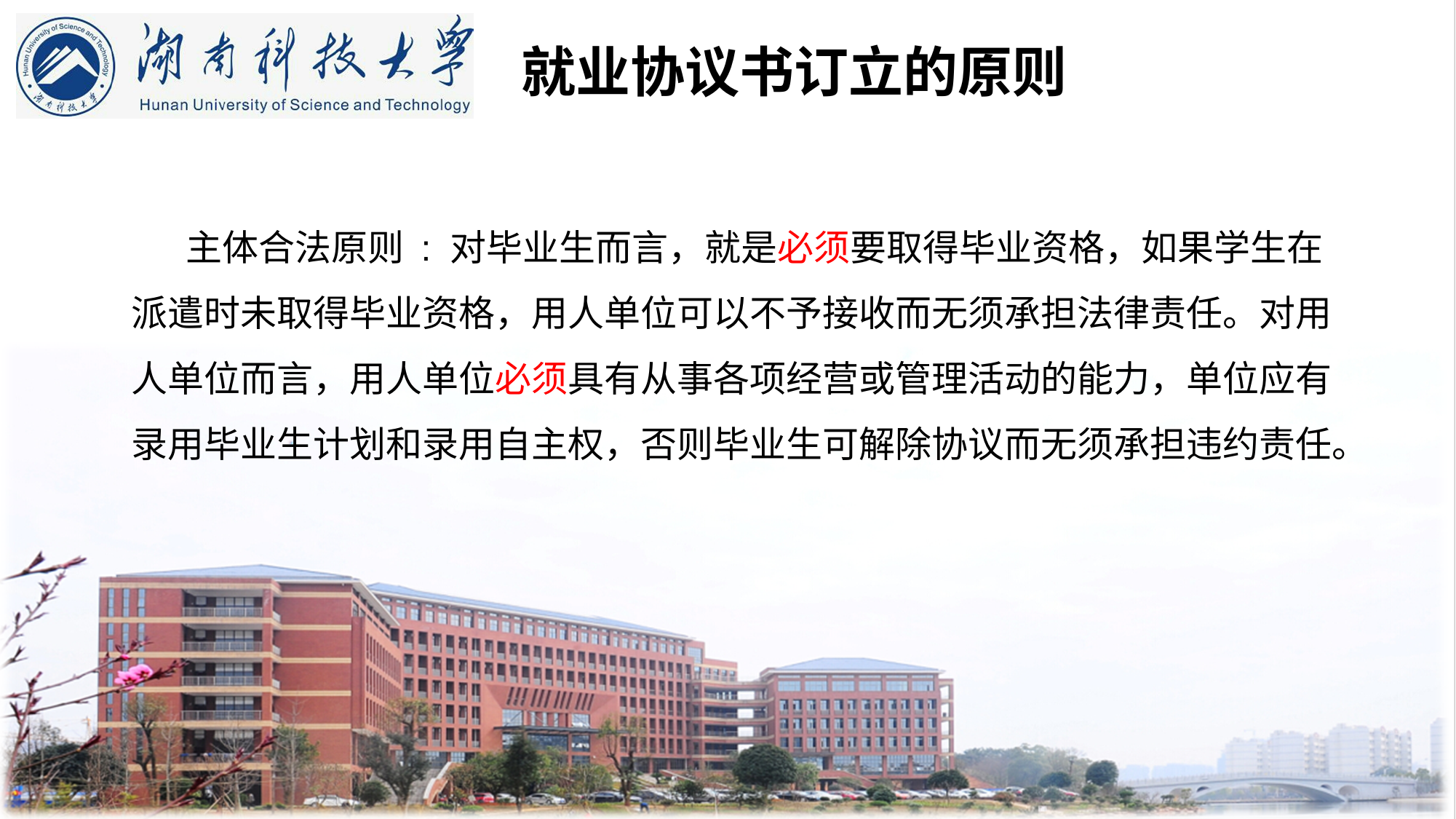

就业协议书订立的原则
主体合法原则 : 对毕业生而言，就是必须要取得毕业资格，如果学生在派遣时未取得毕业资格，用人单位可以不予接收而无须承担法律责任。对用人单位而言，用人单位必须具有从事各项经营或管理活动的能力，单位应有录用毕业生计划和录用自主权，否则毕业生可解除协议而无须承担违约责任。